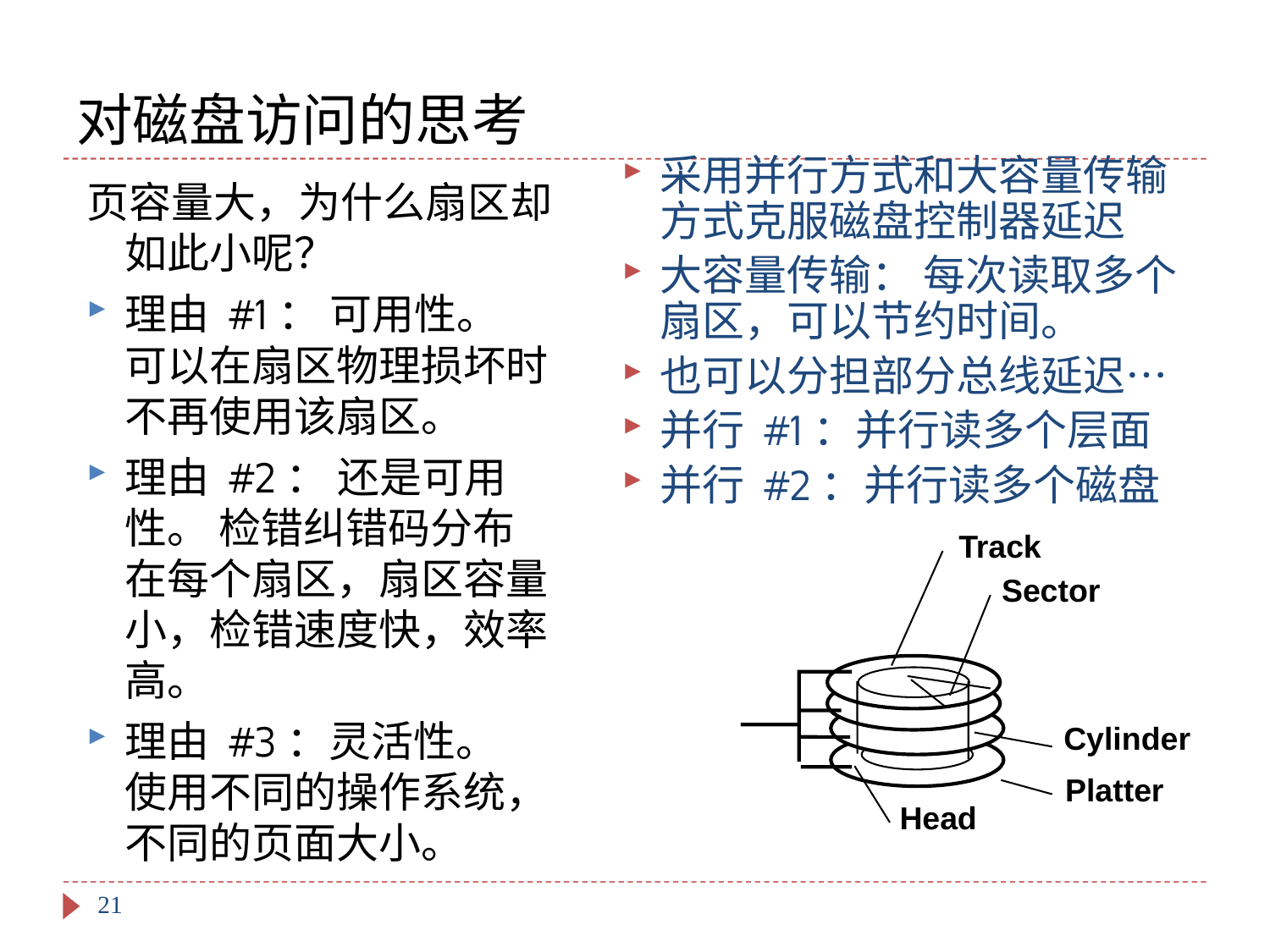

# 对磁盘访问的思考
采用并行方式和大容量传输方式克服磁盘控制器延迟
大容量传输： 每次读取多个扇区，可以节约时间。
也可以分担部分总线延迟…
并行 #1：并行读多个层面
并行 #2：并行读多个磁盘

页容量大，为什么扇区却如此小呢？
理由 #1： 可用性。  可以在扇区物理损坏时不再使用该扇区。
理由 #2： 还是可用性。 检错纠错码分布在每个扇区，扇区容量小，检错速度快，效率高。
理由 #3：灵活性。  使用不同的操作系统，不同的页面大小。

Track

Sector

Cylinder

Platter

Head
21